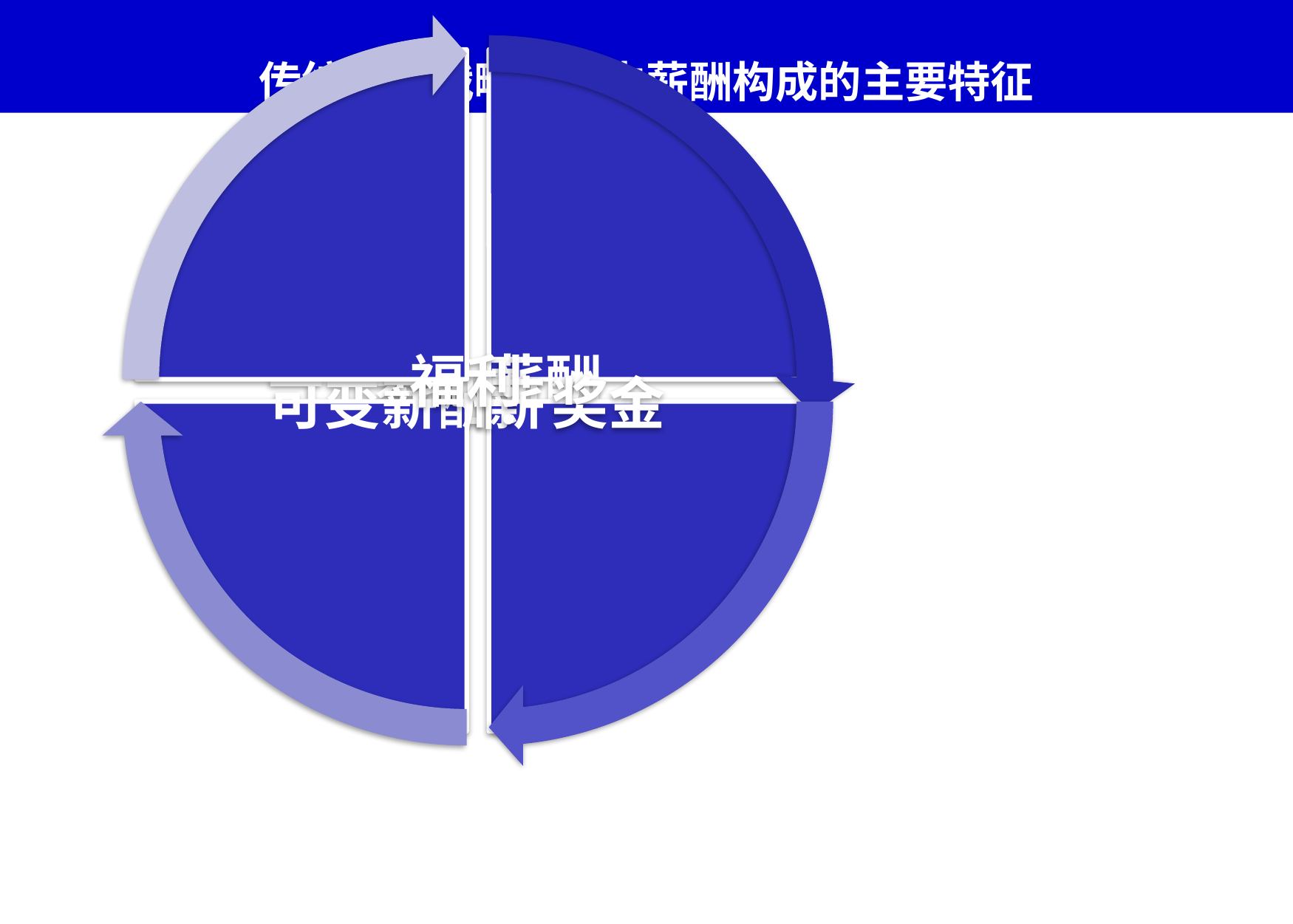

# 传统薪酬战略下集中薪酬构成的主要特征
基本薪酬
加薪
可变薪酬：奖金
福利